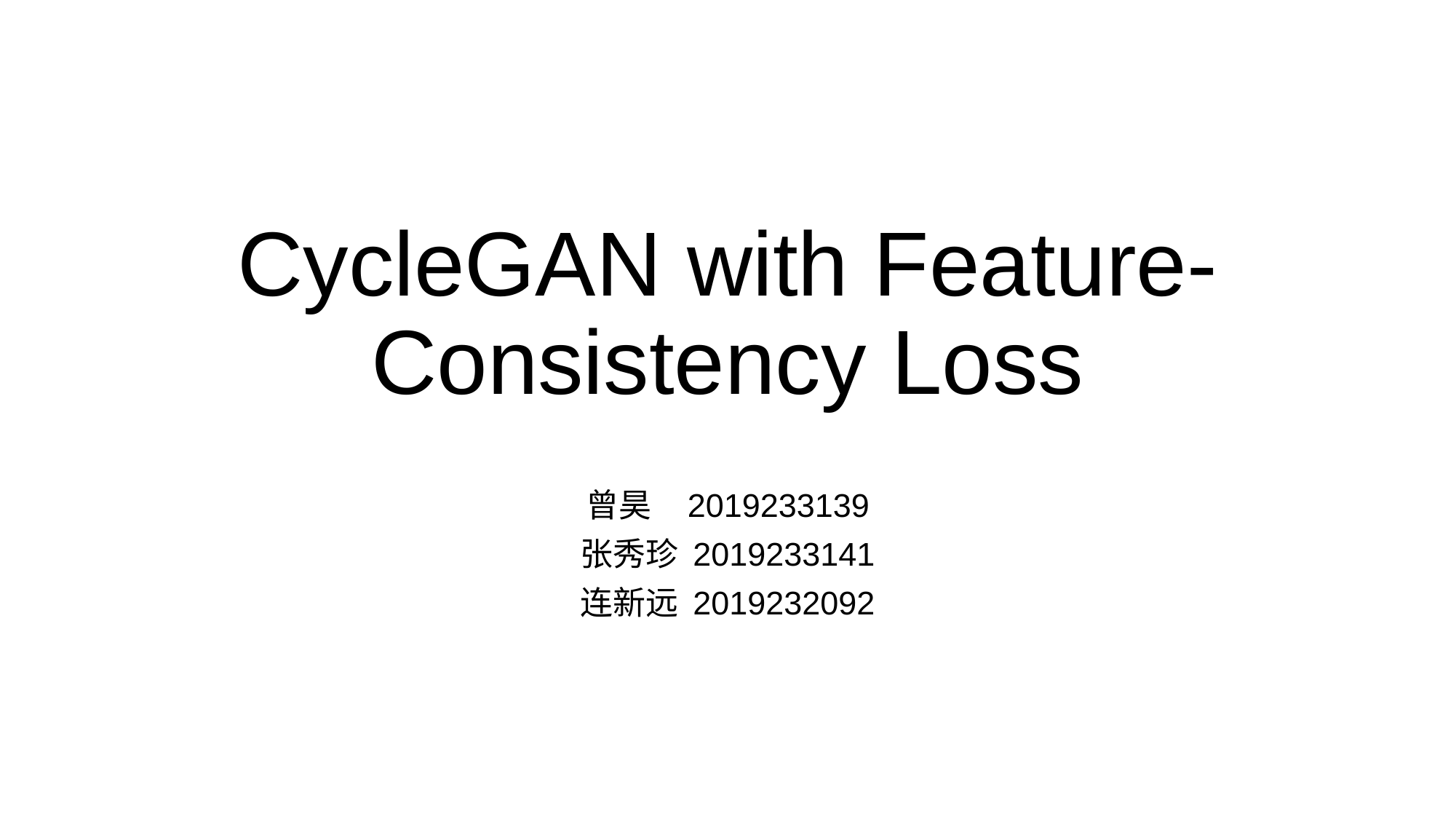

# CycleGAN with Feature-Consistency Loss

曾昊    2019233139
张秀珍 2019233141
连新远 2019232092